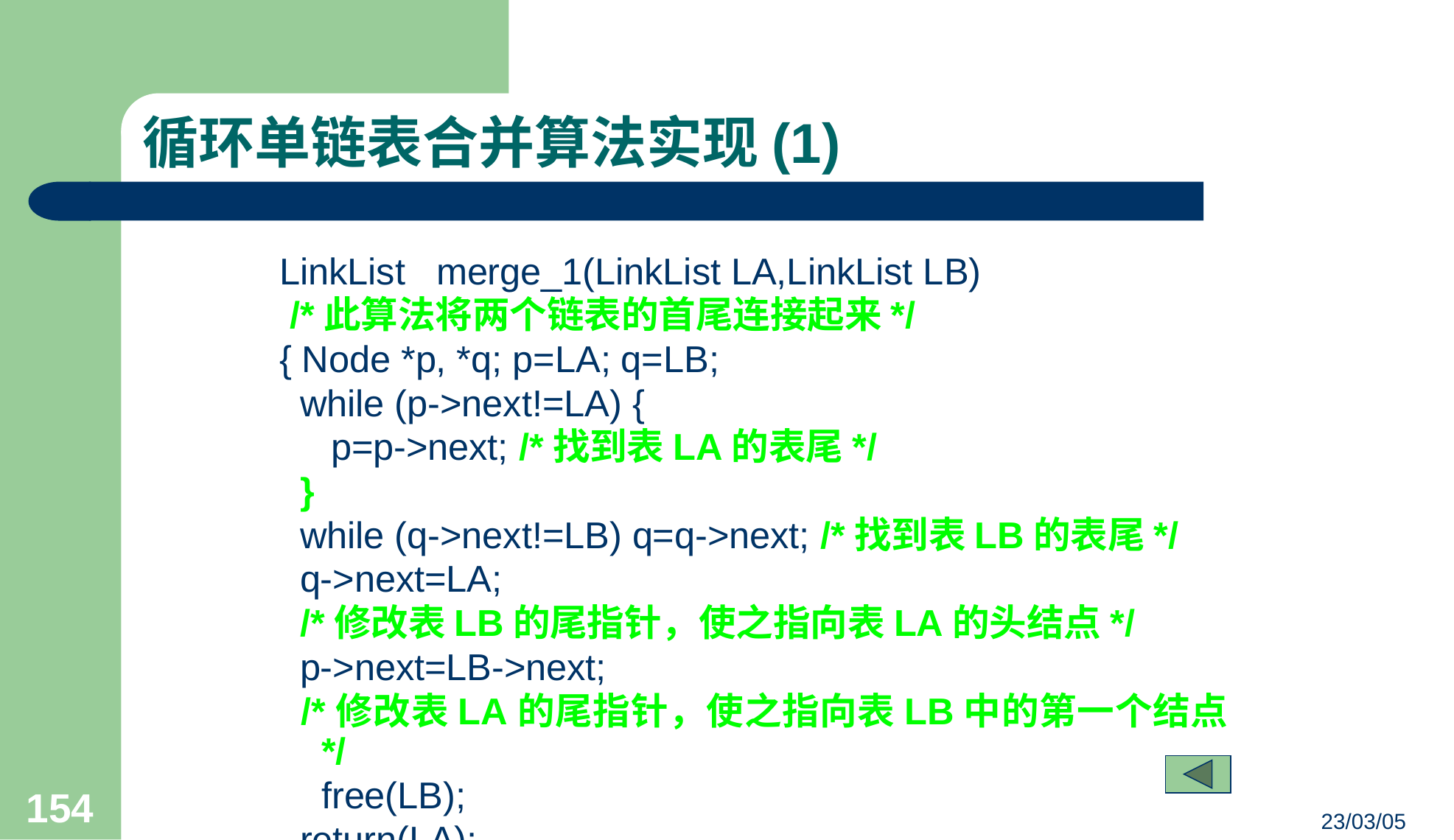

# 循环单链表合并算法实现(1)
LinkList   merge_1(LinkList LA,LinkList LB)
 /*此算法将两个链表的首尾连接起来*/
{ Node *p, *q; p=LA; q=LB;
  while (p->next!=LA) {
     p=p->next; /*找到表LA的表尾*/
  }
  while (q->next!=LB) q=q->next; /*找到表LB的表尾*/
  q->next=LA;
  /*修改表LB的尾指针，使之指向表LA的头结点*/
  p->next=LB->next;
  /*修改表LA的尾指针，使之指向表LB中的第一个结点*/
	free(LB);
  return(LA);
}

154
23/03/05